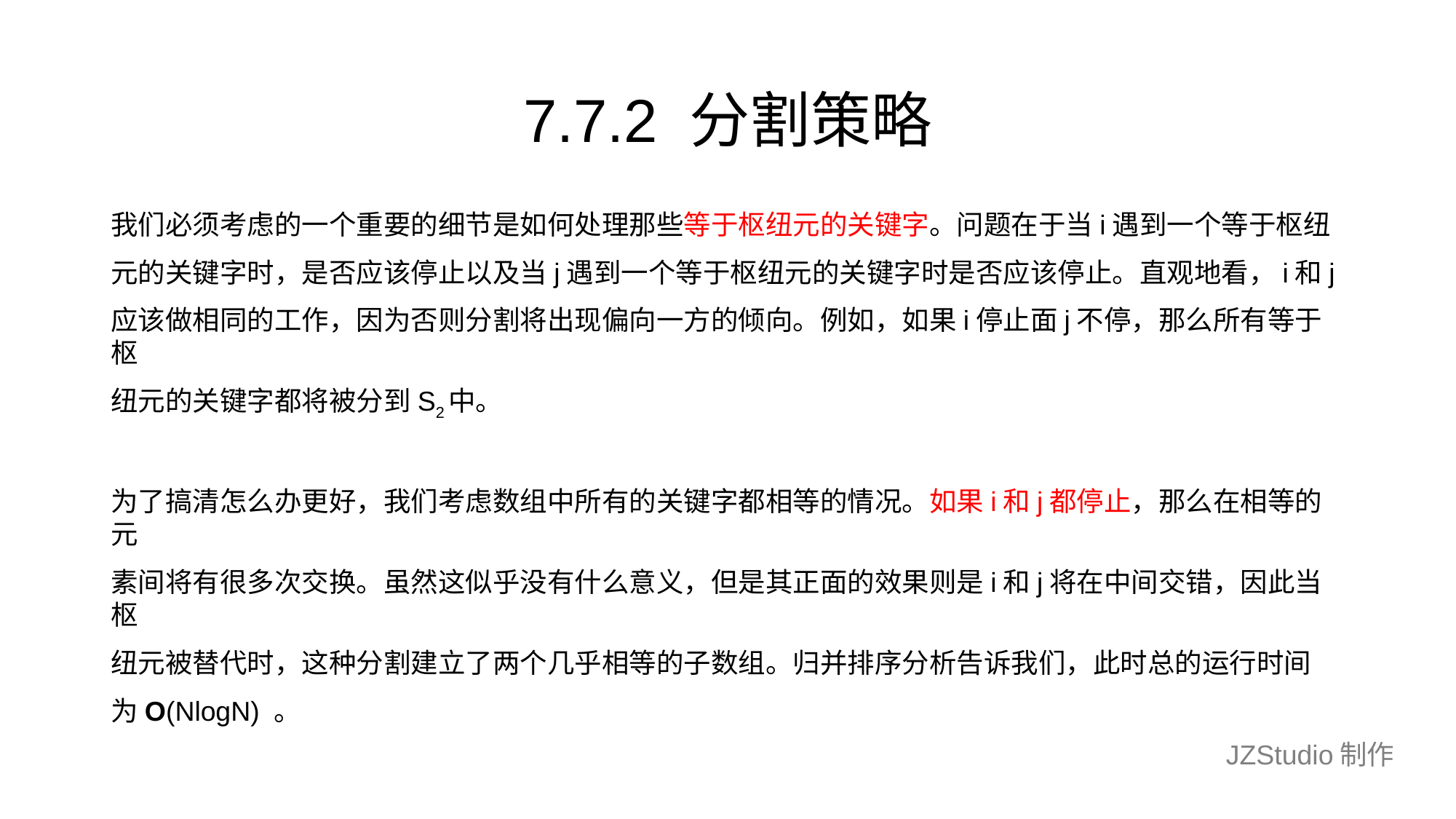

# 7.7.2 分割策略
我们必须考虑的一个重要的细节是如何处理那些等于枢纽元的关键字。问题在于当i遇到一个等于枢纽
元的关键字时，是否应该停止以及当j遇到一个等于枢纽元的关键字时是否应该停止。直观地看，i和j
应该做相同的工作，因为否则分割将出现偏向一方的倾向。例如，如果i停止面j不停，那么所有等于枢
纽元的关键字都将被分到S2中。

为了搞清怎么办更好，我们考虑数组中所有的关键字都相等的情况。如果i和j都停止，那么在相等的元
素间将有很多次交换。虽然这似乎没有什么意义，但是其正面的效果则是i和j将在中间交错，因此当枢
纽元被替代时，这种分割建立了两个几乎相等的子数组。归并排序分析告诉我们，此时总的运行时间
为O(NlogN) 。